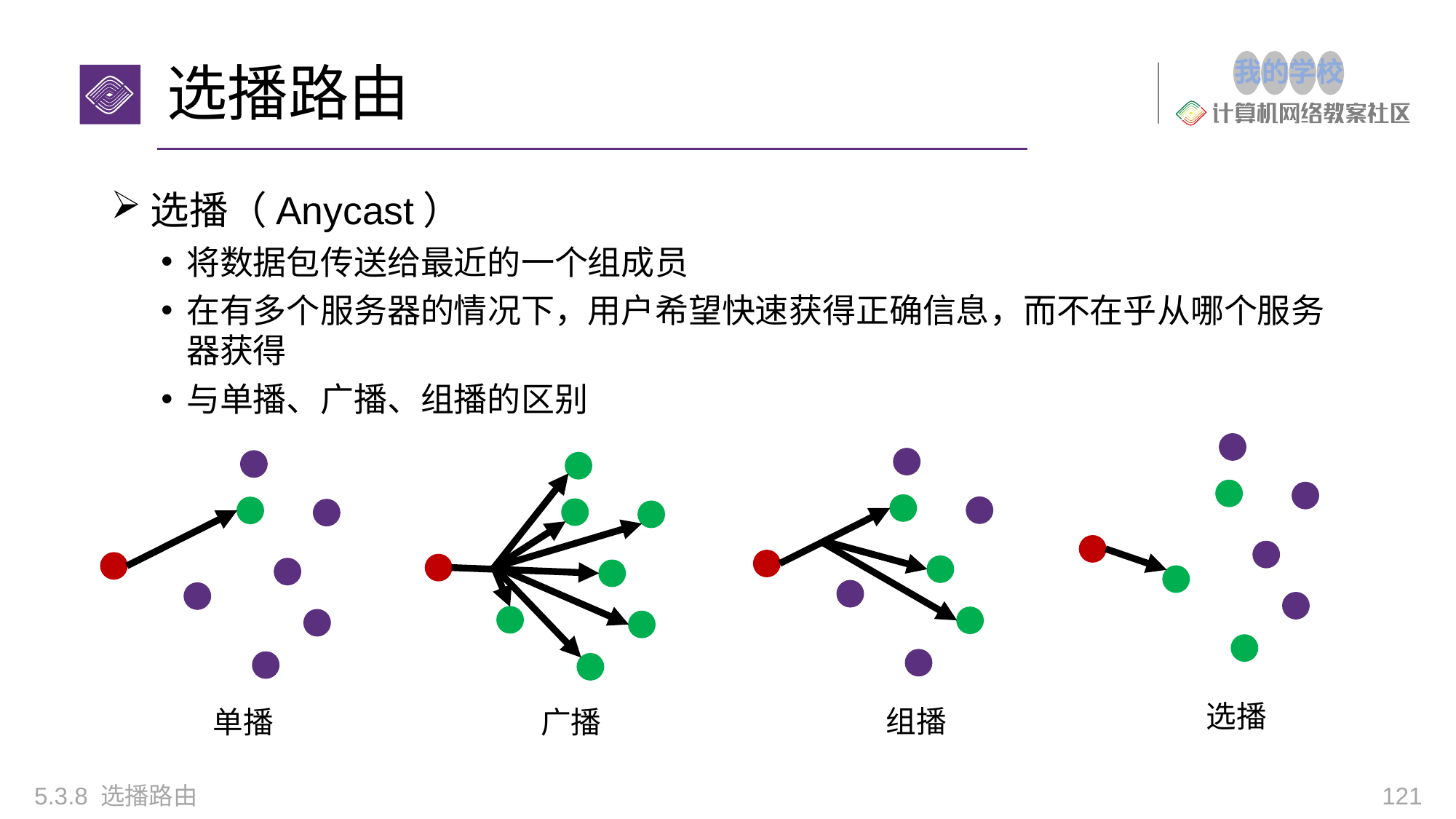

# 选播路由
选播（Anycast）
将数据包传送给最近的一个组成员
在有多个服务器的情况下，用户希望快速获得正确信息，而不在乎从哪个服务器获得
与单播、广播、组播的区别

选播

组播

单播

广播
5.3.8 选播路由
121